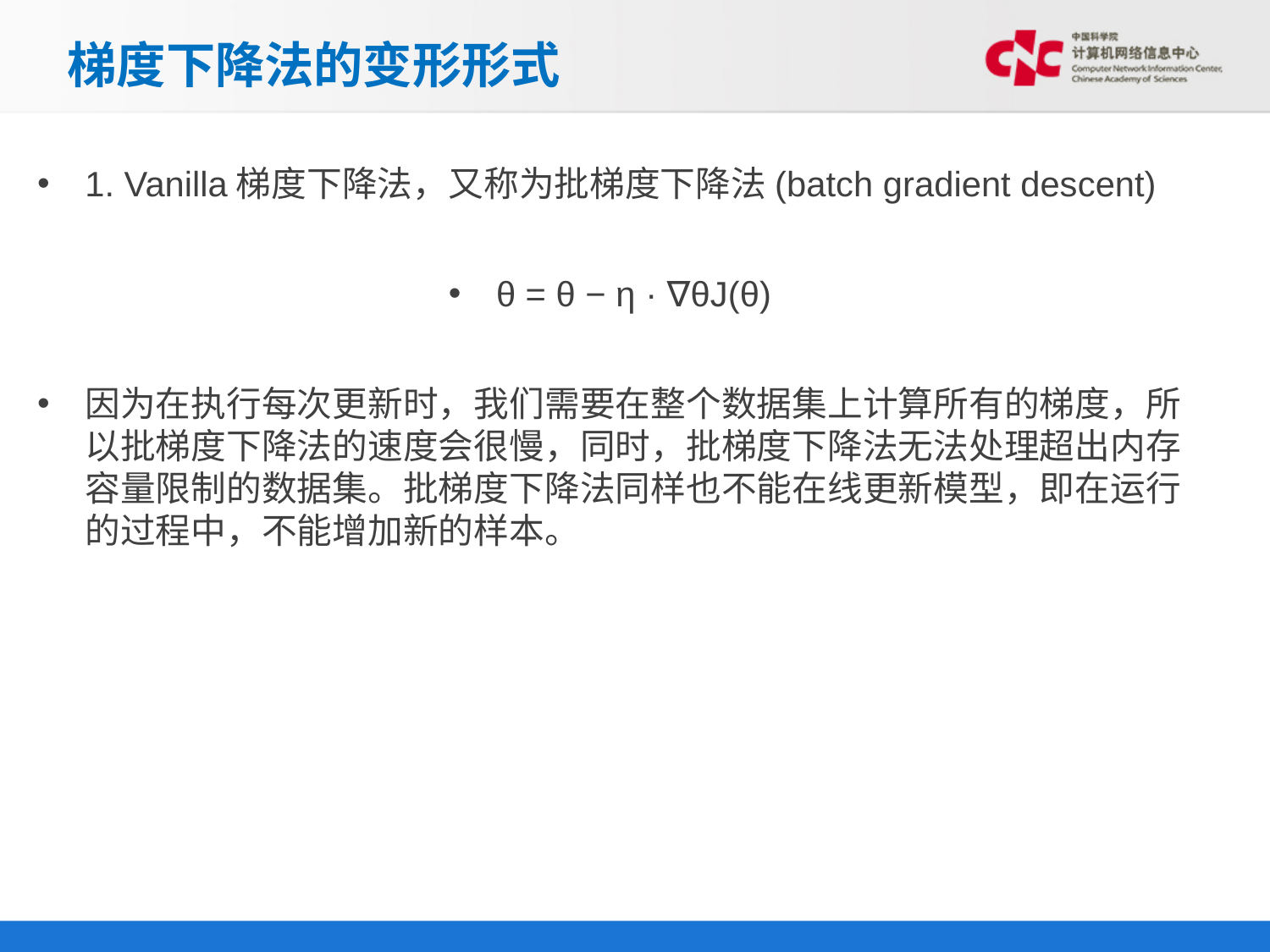

梯度下降法的变形形式
1. Vanilla梯度下降法，又称为批梯度下降法(batch gradient descent)

θ = θ − η · ∇θJ(θ)

因为在执行每次更新时，我们需要在整个数据集上计算所有的梯度，所以批梯度下降法的速度会很慢，同时，批梯度下降法无法处理超出内存容量限制的数据集。批梯度下降法同样也不能在线更新模型，即在运行的过程中，不能增加新的样本。